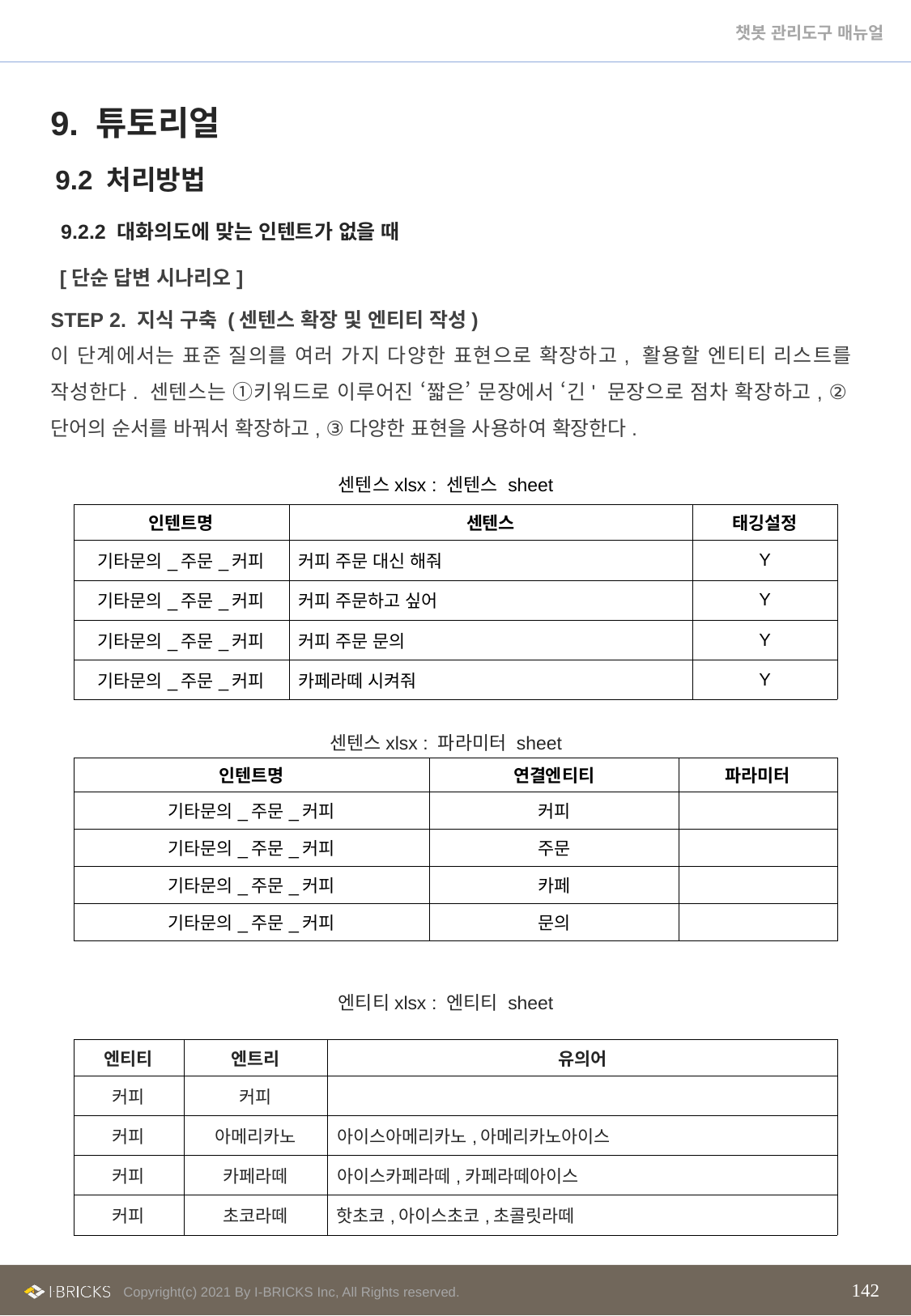

9. 튜토리얼
9.2 처리방법
 9.2.2 대화의도에 맞는 인텐트가 없을 때
[단순 답변 시나리오]
STEP 2. 지식 구축 (센텐스 확장 및 엔티티 작성)
이 단계에서는 표준 질의를 여러 가지 다양한 표현으로 확장하고, 활용할 엔티티 리스트를 작성한다. 센텐스는 ①키워드로 이루어진 ‘짧은’ 문장에서 ‘긴' 문장으로 점차 확장하고, ②단어의 순서를 바꿔서 확장하고, ③다양한 표현을 사용하여 확장한다.
센텐스xlsx : 센텐스 sheet
| 인텐트명 | 센텐스 | 태깅설정 |
| --- | --- | --- |
| 기타문의\_주문\_커피 | 커피 주문 대신 해줘 | Y |
| 기타문의\_주문\_커피 | 커피 주문하고 싶어 | Y |
| 기타문의\_주문\_커피 | 커피 주문 문의 | Y |
| 기타문의\_주문\_커피 | 카페라떼 시켜줘 | Y |
센텐스xlsx : 파라미터 sheet
| 인텐트명 | 연결엔티티 | 파라미터 |
| --- | --- | --- |
| 기타문의\_주문\_커피 | 커피 |  |
| 기타문의\_주문\_커피 | 주문 |  |
| 기타문의\_주문\_커피 | 카페 |  |
| 기타문의\_주문\_커피 | 문의 |  |
엔티티xlsx : 엔티티 sheet
| 엔티티 | 엔트리 | 유의어 |
| --- | --- | --- |
| 커피 | 커피 |  |
| 커피 | 아메리카노 | 아이스아메리카노,아메리카노아이스 |
| 커피 | 카페라떼 | 아이스카페라떼,카페라떼아이스 |
| 커피 | 초코라떼 | 핫초코,아이스초코,초콜릿라떼 |
142